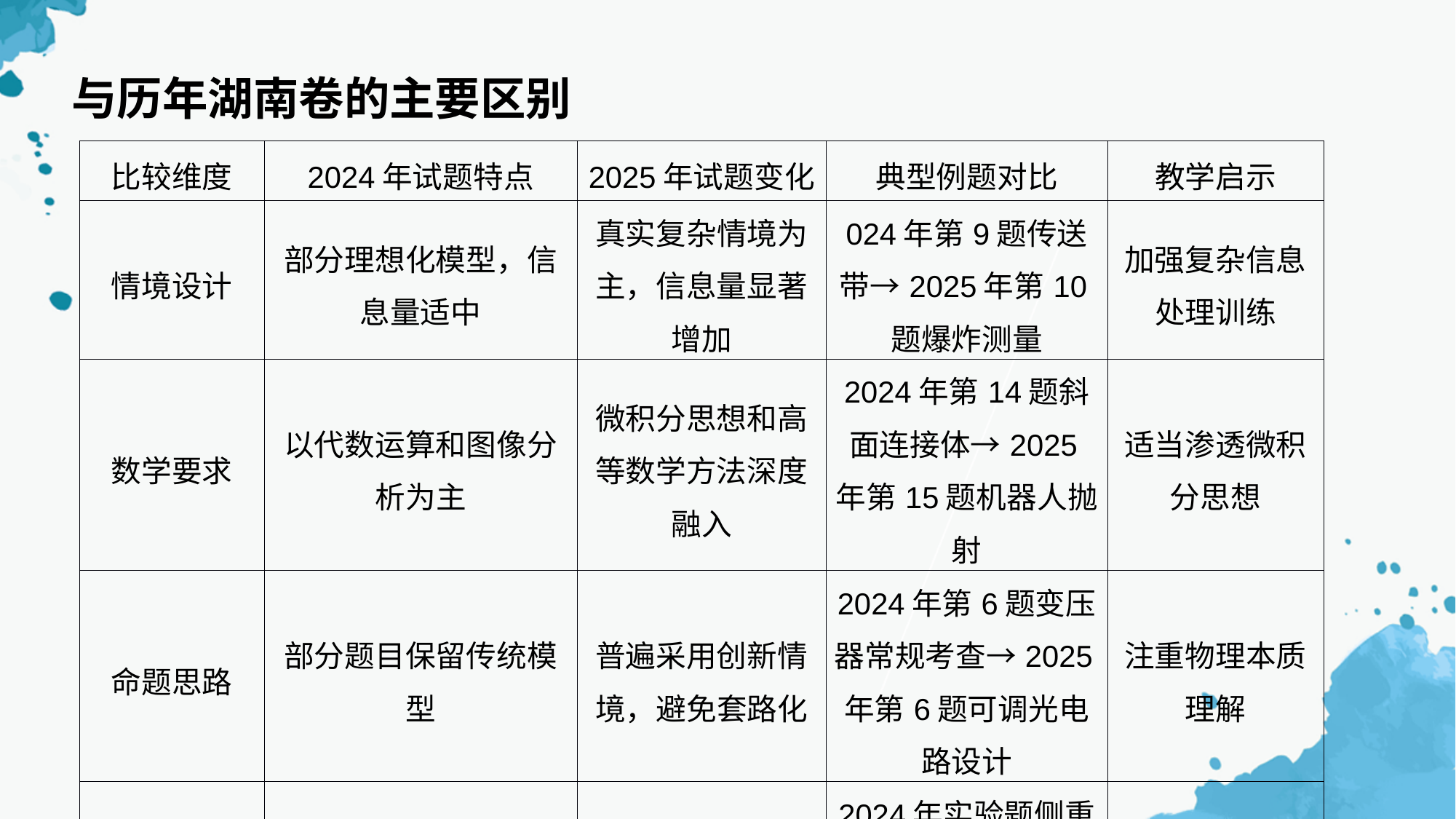

与历年湖南卷的主要区别
| 比较维度 | 2024年试题特点 | 2025年试题变化 | 典型例题对比 | 教学启示 |
| --- | --- | --- | --- | --- |
| 情境设计 | 部分理想化模型，信息量适中 | 真实复杂情境为主，信息量显著增加 | 024年第9题传送带→2025年第10题爆炸测量 | 加强复杂信息处理训练 |
| 数学要求 | 以代数运算和图像分析为主 | 微积分思想和高等数学方法深度融入 | 2024年第14题斜面连接体→2025年第15题机器人抛射 | 适当渗透微积分思想 |
| 命题思路 | 部分题目保留传统模型 | 普遍采用创新情境，避免套路化 | 2024年第6题变压器常规考查→2025年第6题可调光电路设计 | 注重物理本质理解 |
| 能力考查 | 侧重知识再现和模型应用 | 强调科学思维和探究能力 | 2024年实验题侧重操作→2025年实验题注重探究过程 | 培养科学思维和系统思考 |